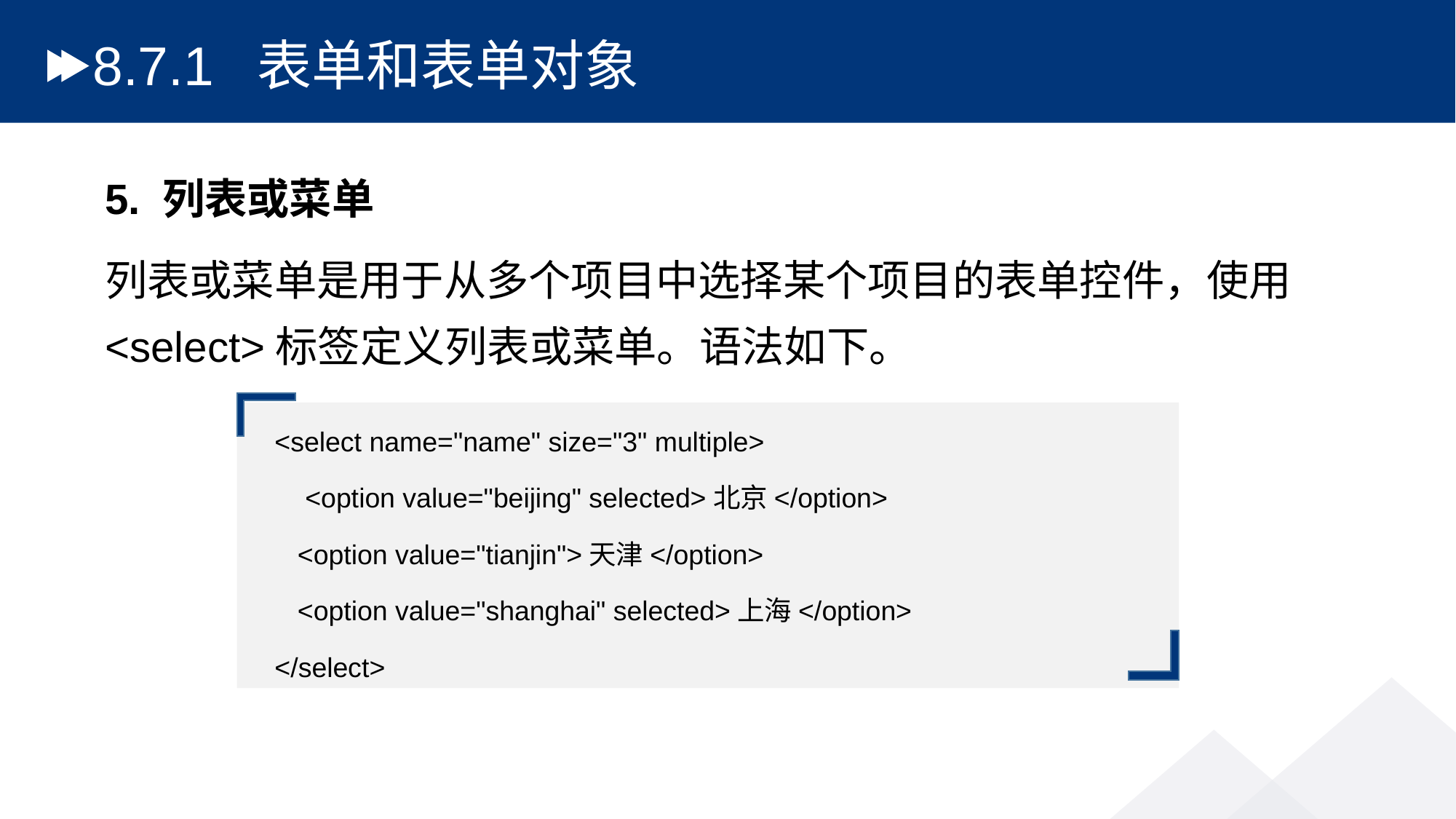

# 8.7.1  表单和表单对象
5. 列表或菜单
列表或菜单是用于从多个项目中选择某个项目的表单控件，使用<select>标签定义列表或菜单。语法如下。

<select name="name" size="3" multiple>
    <option value="beijing" selected>北京</option>
   <option value="tianjin">天津</option>
   <option value="shanghai" selected>上海</option>
</select>